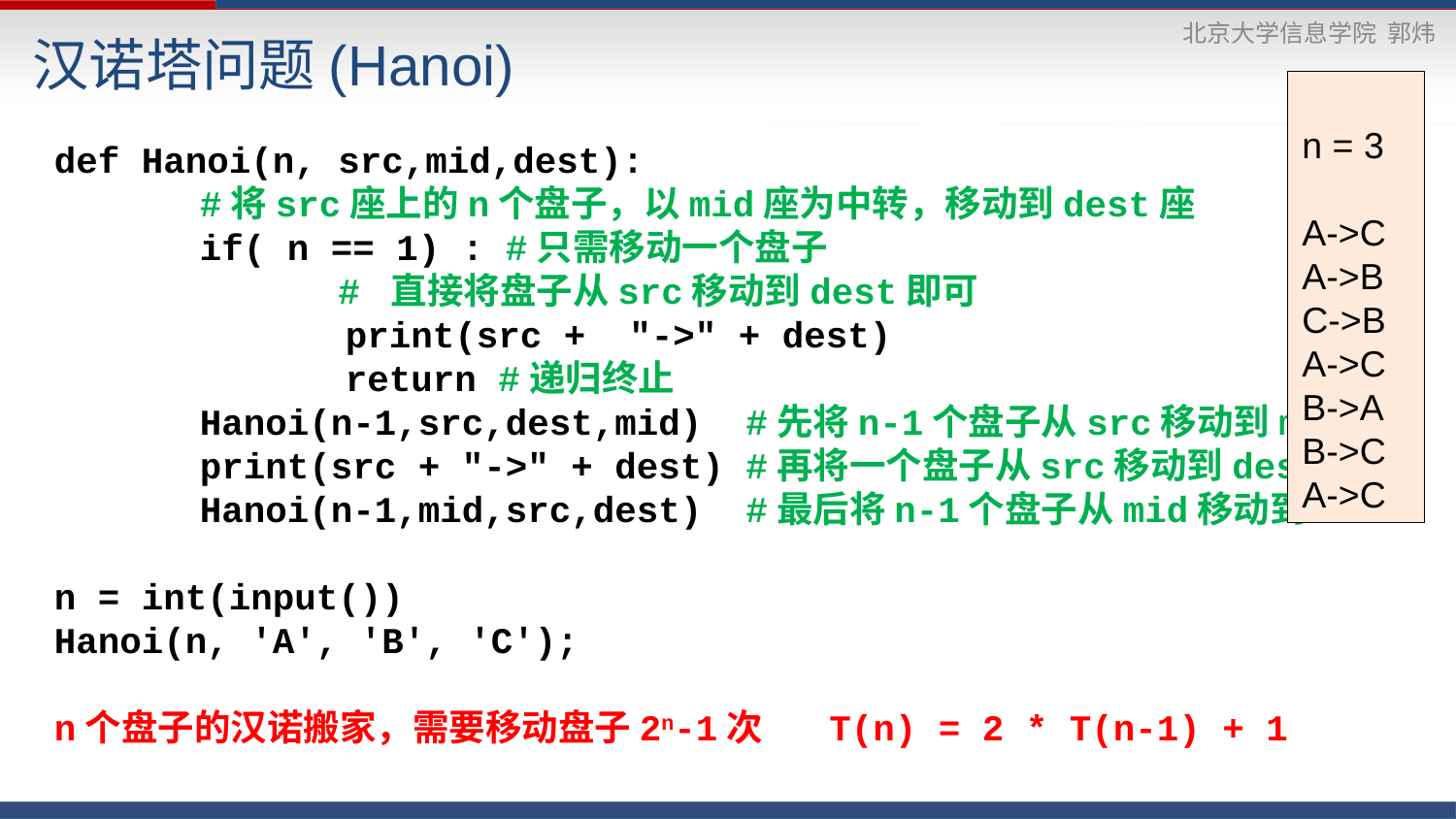

# 汉诺塔问题(Hanoi)

n = 3

A->C
A->B
C->B
A->C
B->A
B->C
A->C
def Hanoi(n, src,mid,dest):
	#将src座上的n个盘子，以mid座为中转，移动到dest座
	if( n == 1) : #只需移动一个盘子
             # 直接将盘子从src移动到dest即可
		print(src +  "->" + dest)
		return #递归终止
	Hanoi(n-1,src,dest,mid)  #先将n-1个盘子从src移动到mid
	print(src + "->" + dest) #再将一个盘子从src移动到dest
	Hanoi(n-1,mid,src,dest)  #最后将n-1个盘子从mid移动到dest

n = int(input())
Hanoi(n, 'A', 'B', 'C');

n个盘子的汉诺搬家，需要移动盘子2n-1次       T(n) = 2 * T(n-1) + 1